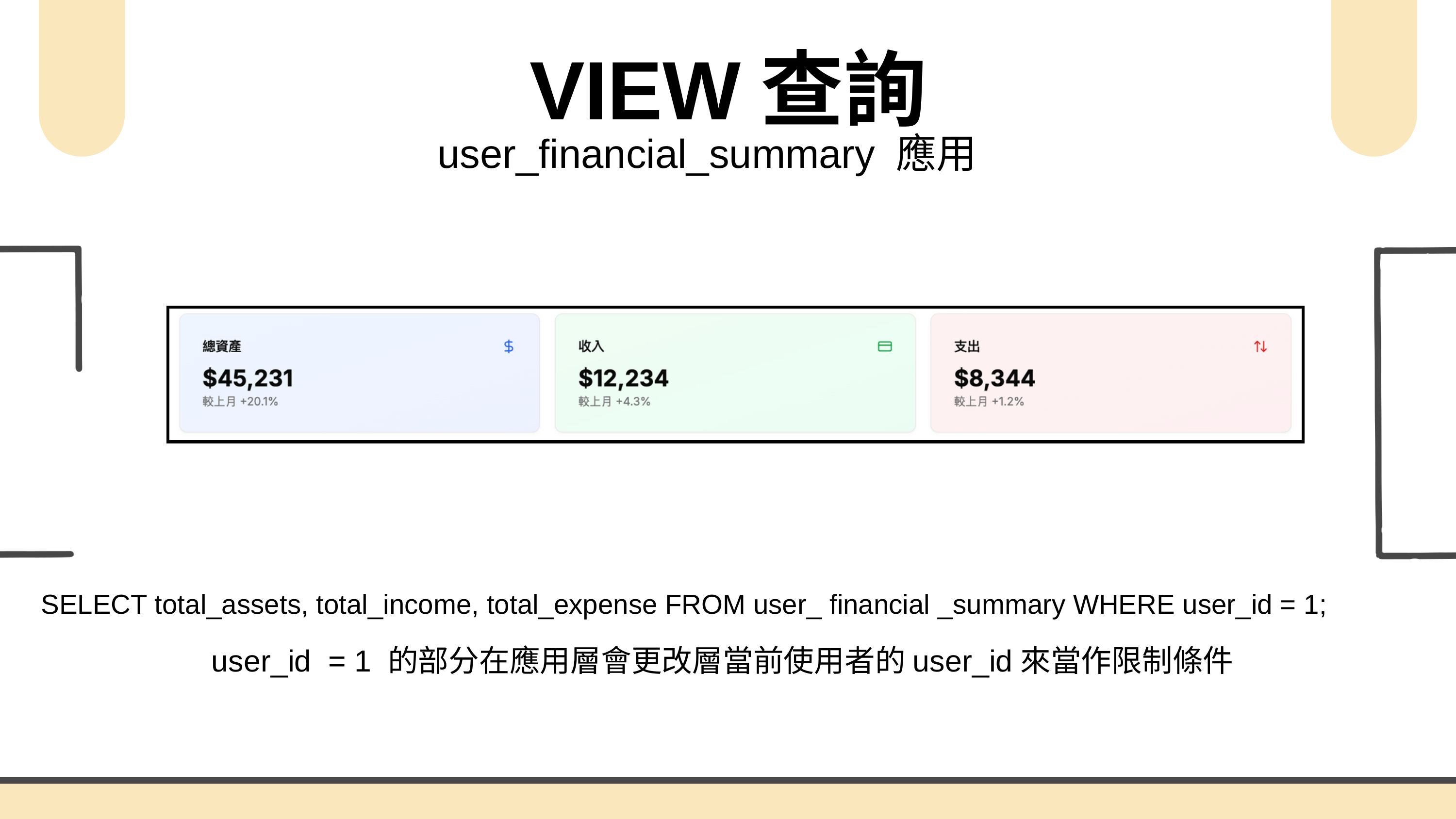

VIEW查詢
user_financial_summary 應用

SELECT total_assets, total_income, total_expense FROM user_ financial _summary WHERE user_id = 1;
user_id  = 1 的部分在應用層會更改層當前使用者的user_id來當作限制條件